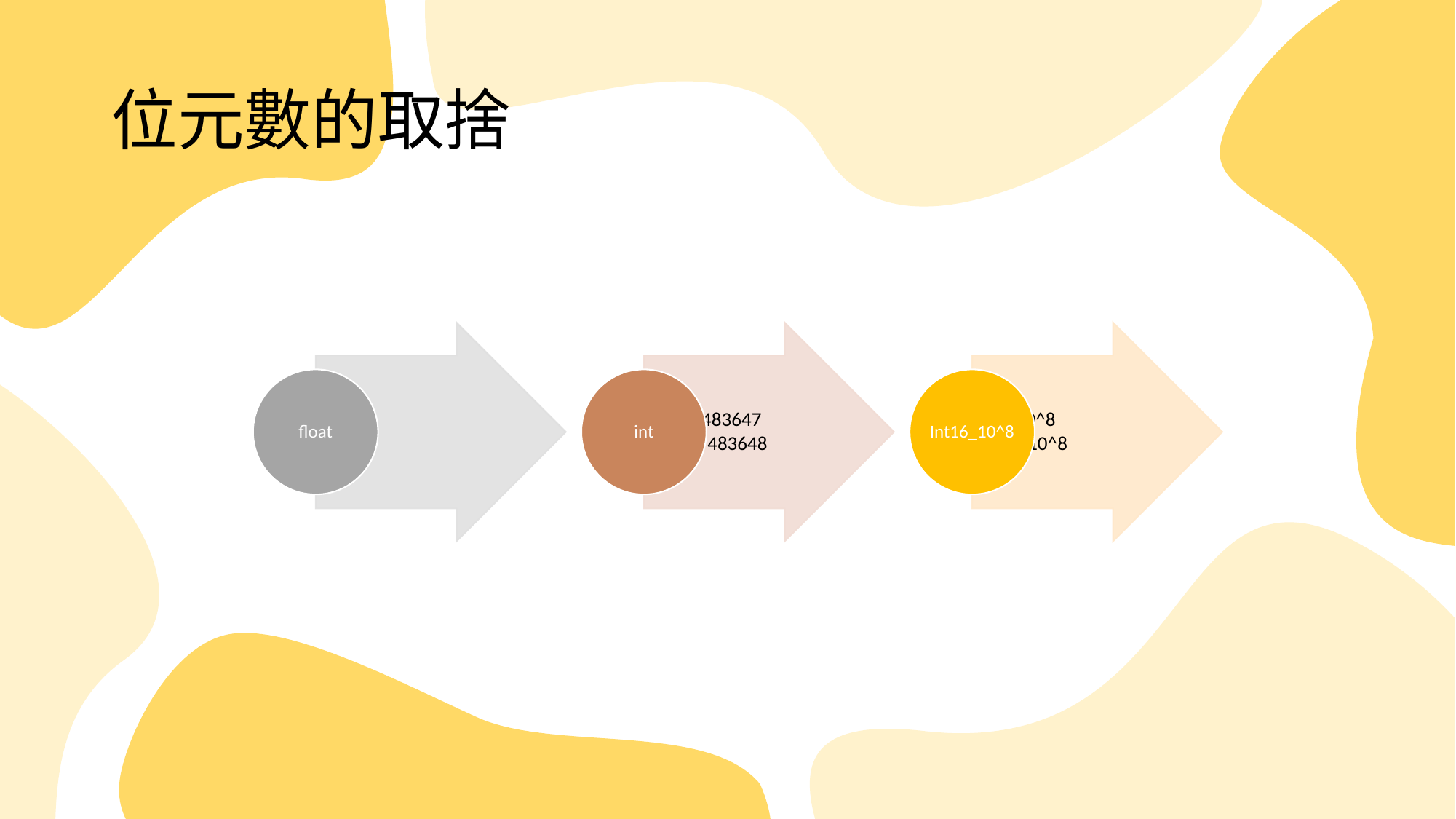

# 位元數的取捨

-5
+5
float
2147483647
-2147483648
int
1->10^8
-1->-10^8
Int16_10^8